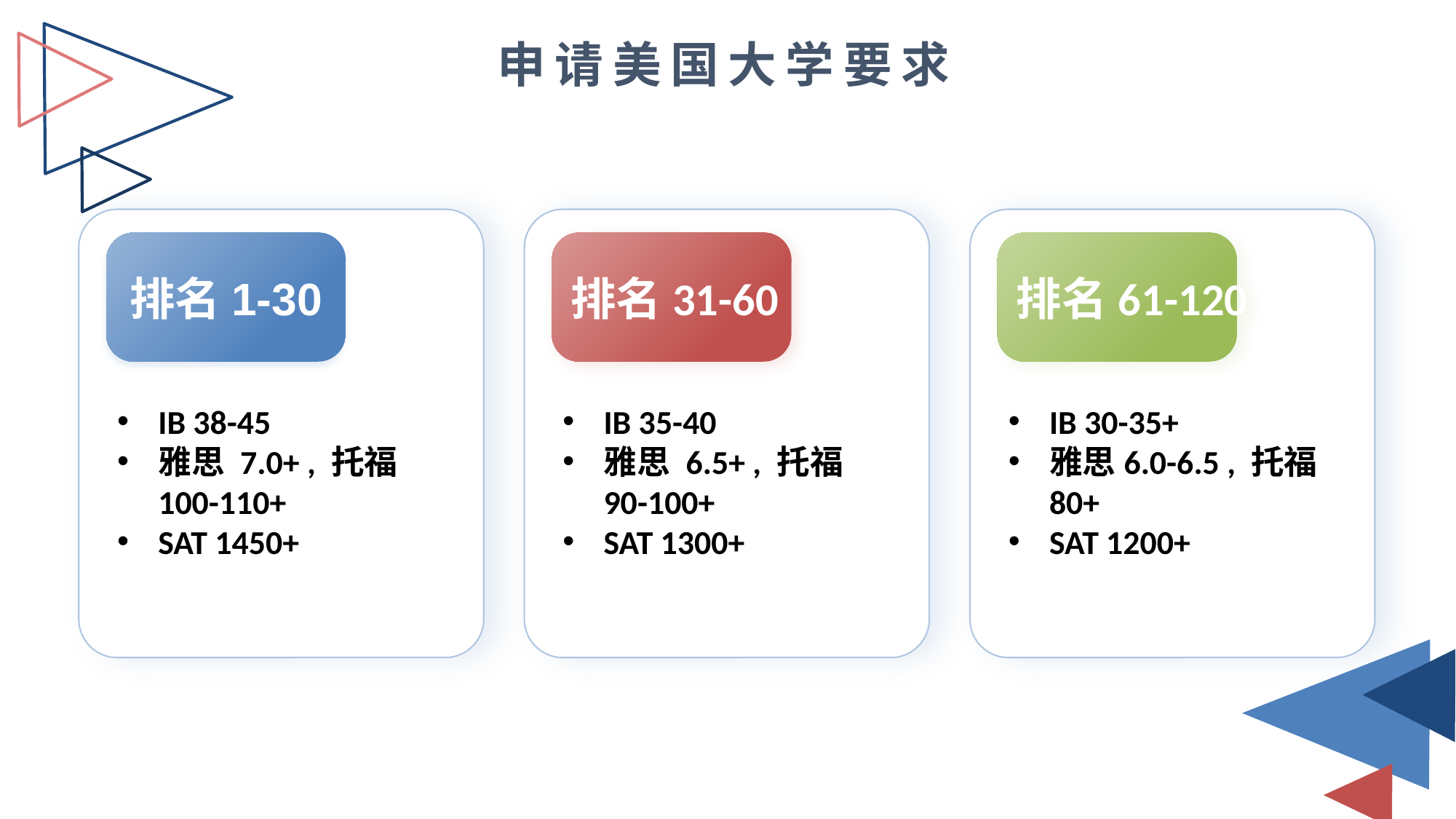

申请美国大学要求

排名1-30
IB 38-45
雅思 7.0+ , 托福 100-110+
SAT 1450+

排名31-60
IB 35-40
雅思 6.5+ , 托福 90-100+
SAT 1300+

排名61-120
IB 30-35+
雅思6.0-6.5 , 托福 80+
SAT 1200+